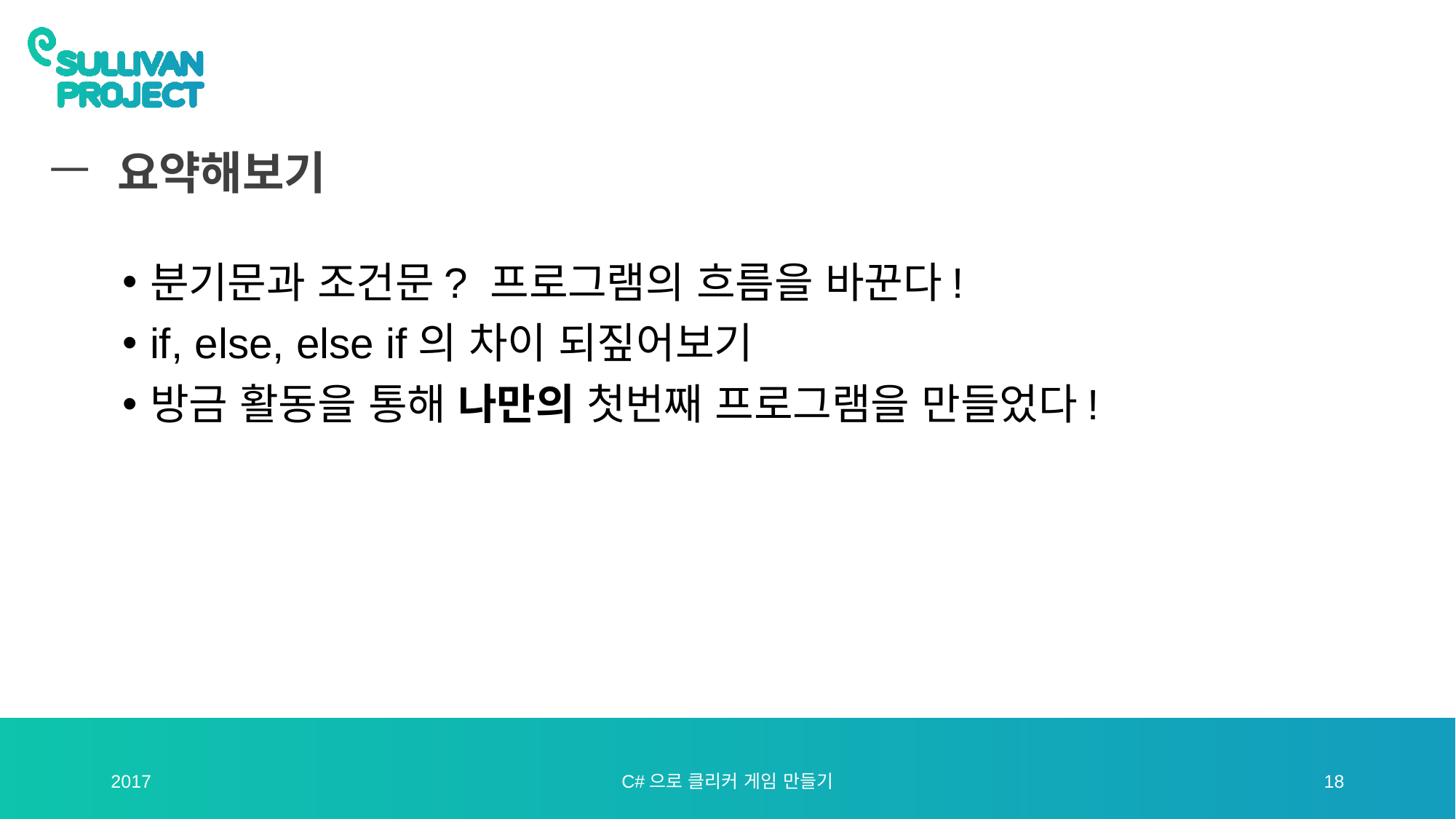

# 요약해보기
분기문과 조건문? 프로그램의 흐름을 바꾼다!
if, else, else if의 차이 되짚어보기
방금 활동을 통해 나만의 첫번째 프로그램을 만들었다!
2017
C#으로 클리커 게임 만들기
18